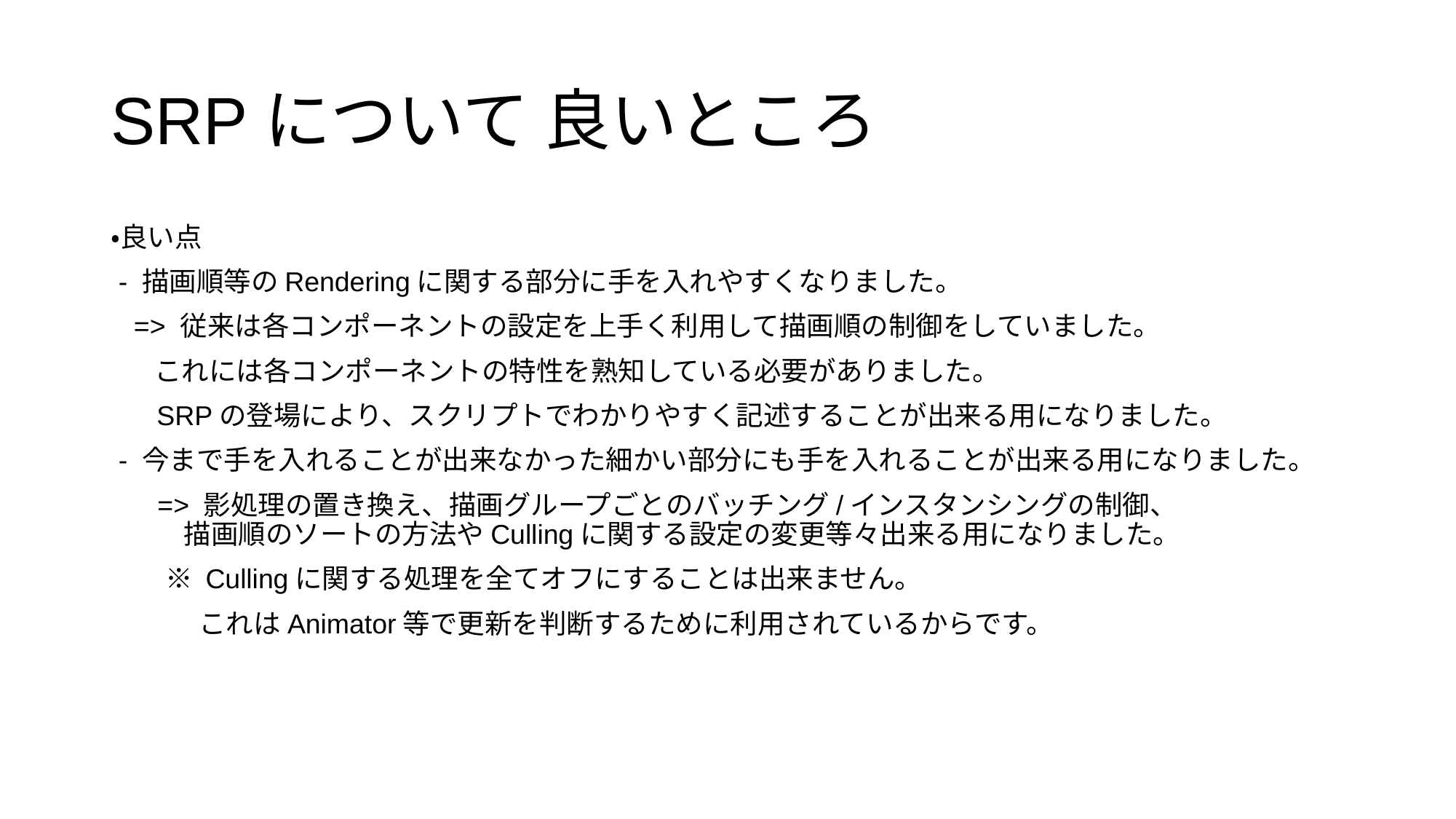

# SRPについて 良いところ
・良い点
 - 描画順等のRenderingに関する部分に手を入れやすくなりました。
   => 従来は各コンポーネントの設定を上手く利用して描画順の制御をしていました。
      これには各コンポーネントの特性を熟知している必要がありました。
      SRPの登場により、スクリプトでわかりやすく記述することが出来る用になりました。
 - 今まで手を入れることが出来なかった細かい部分にも手を入れることが出来る用になりました。
 　=> 影処理の置き換え、描画グループごとのバッチング/インスタンシングの制御、
 　　  描画順のソートの方法やCullingに関する設定の変更等々出来る用になりました。
　　※ Cullingに関する処理を全てオフにすることは出来ません。
　　　 これはAnimator等で更新を判断するために利用されているからです。